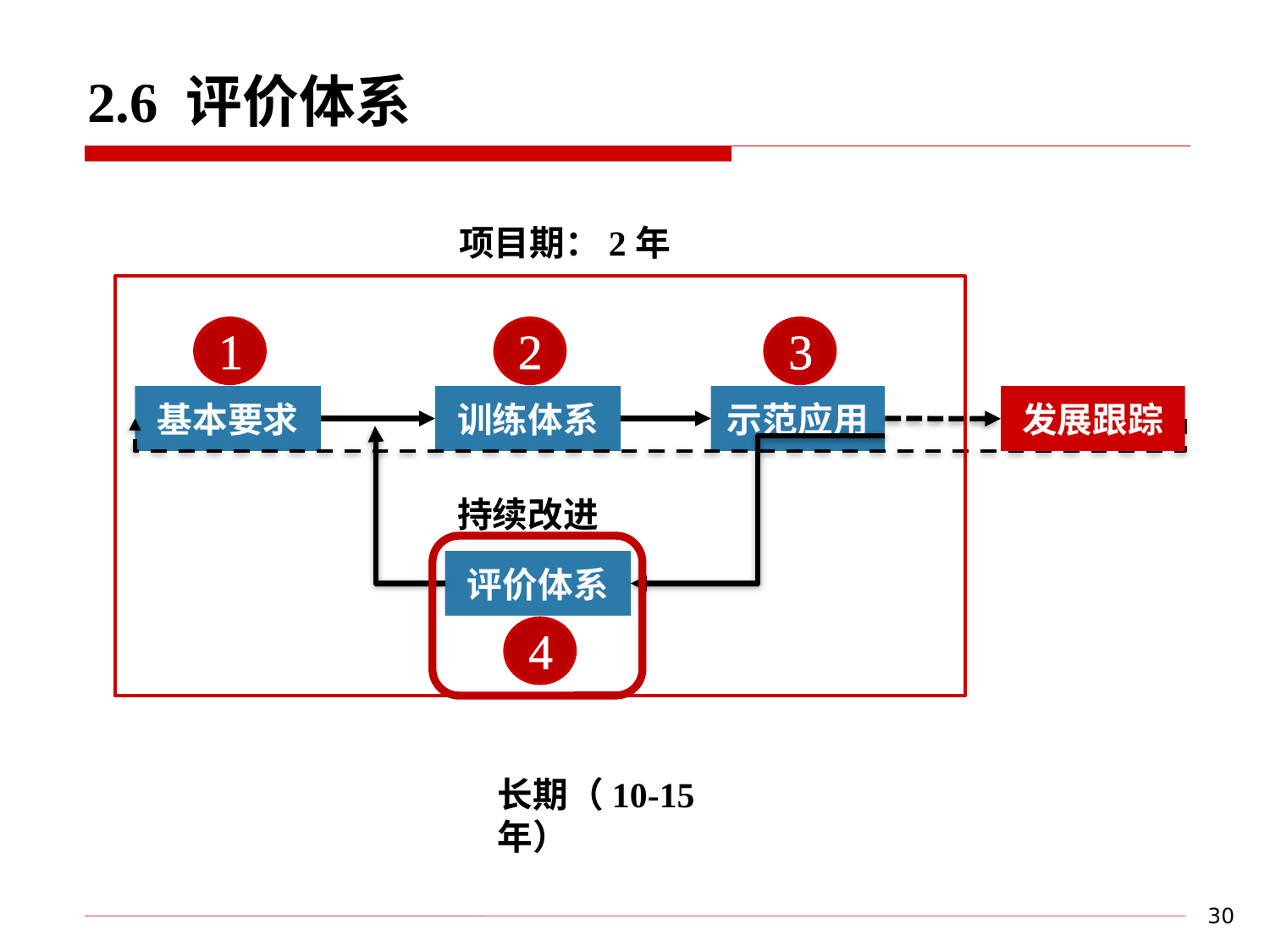

2.6 评价体系
项目期：2年

1

2

3

基本要求
训练体系
示范应用
持续改进

评价体系
4

长期（10-15年）
发展跟踪
30